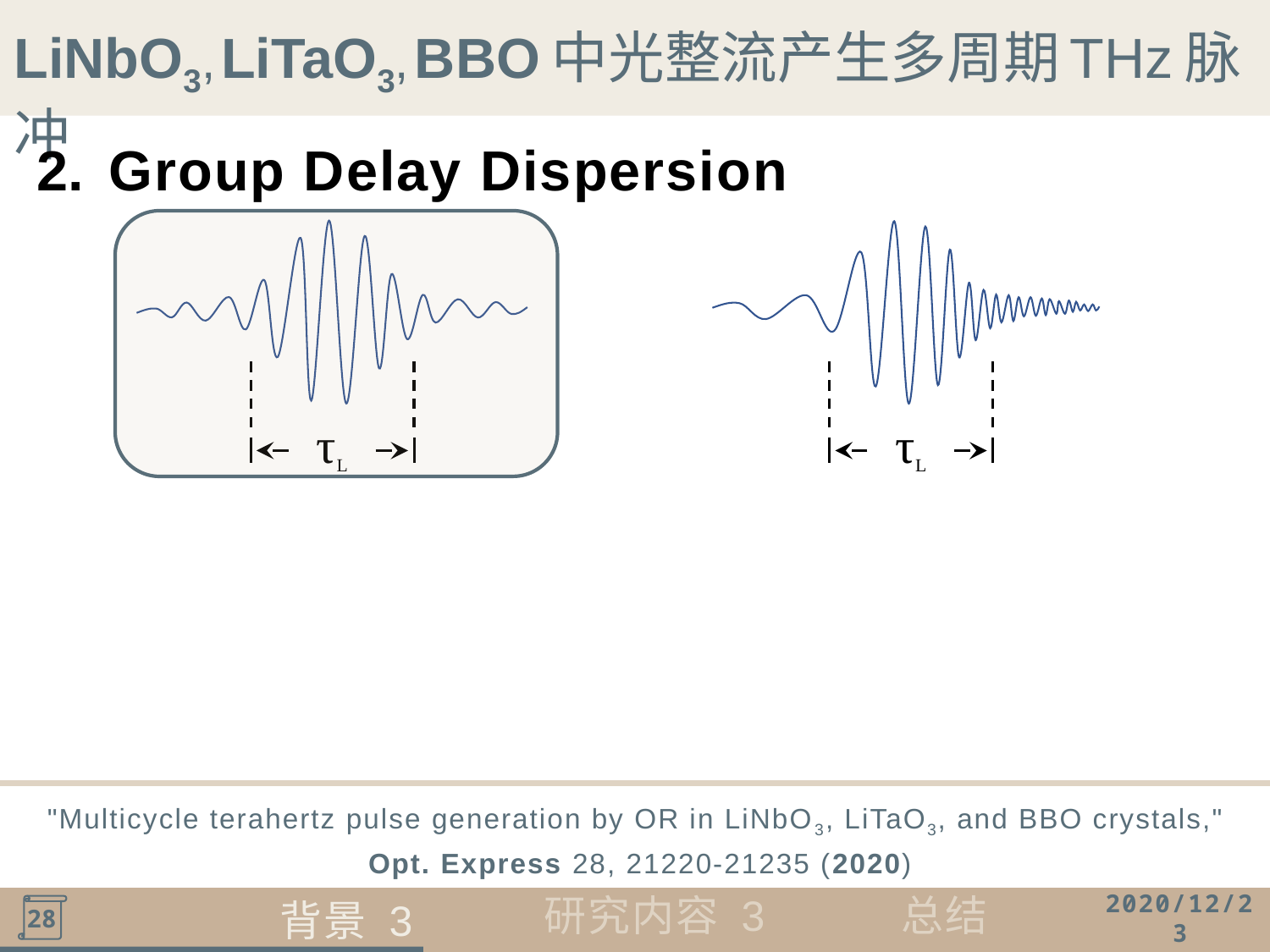

LiNbO3, LiTaO3, BBO 中光整流产生多周期 THz 脉冲
Group Delay Dispersion

τL
τL
"Multicycle terahertz pulse generation by OR in LiNbO3, LiTaO3, and BBO crystals,"
 Opt. Express 28, 21220-21235 (2020)
背景 3
研究内容 3
总结
2020/12/23
28